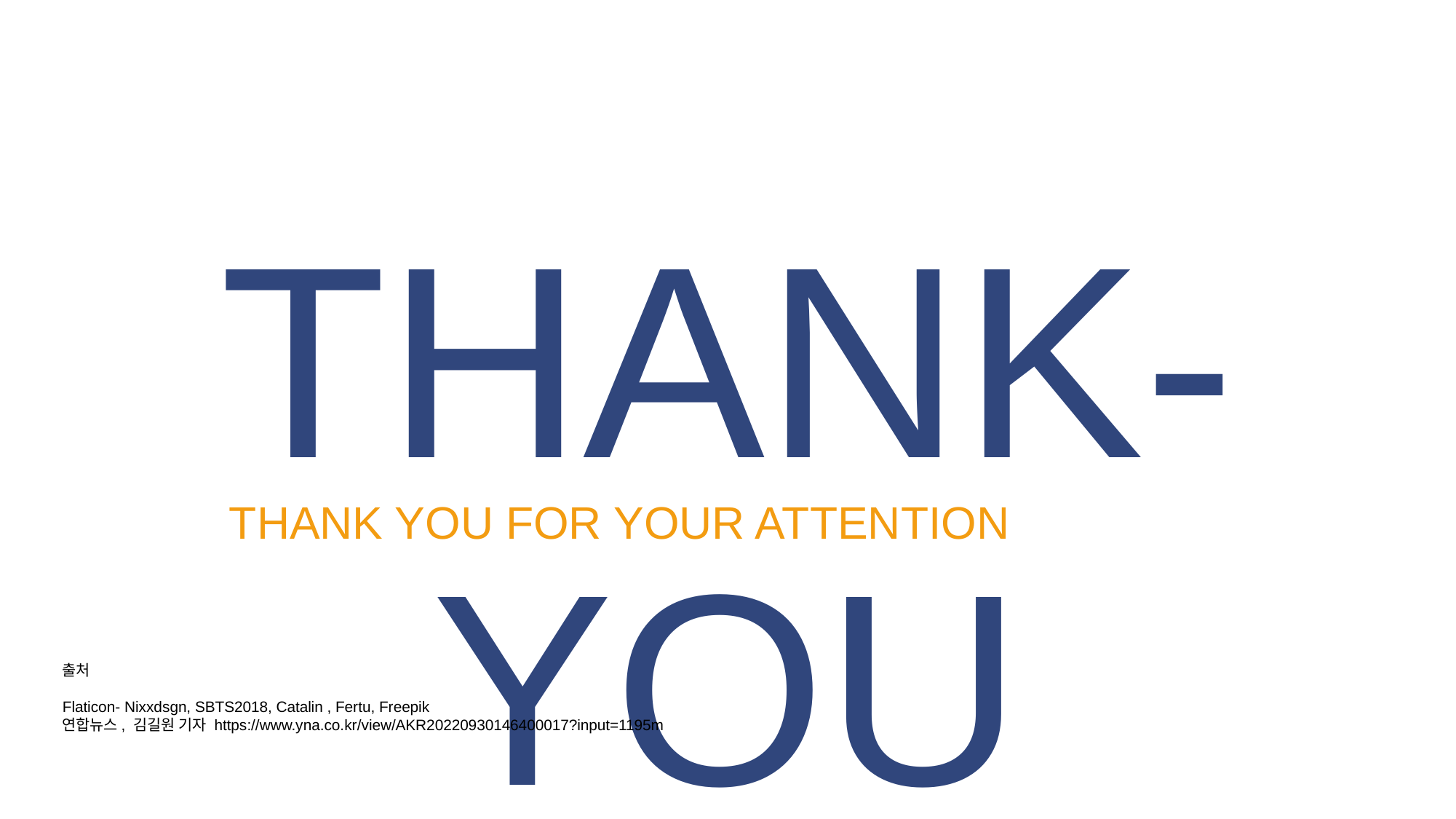

THANK-YOU
THANK YOU FOR YOUR ATTENTION
출처

Flaticon- Nixxdsgn, SBTS2018, Catalin , Fertu, Freepik
연합뉴스, 김길원 기자 https://www.yna.co.kr/view/AKR20220930146400017?input=1195m